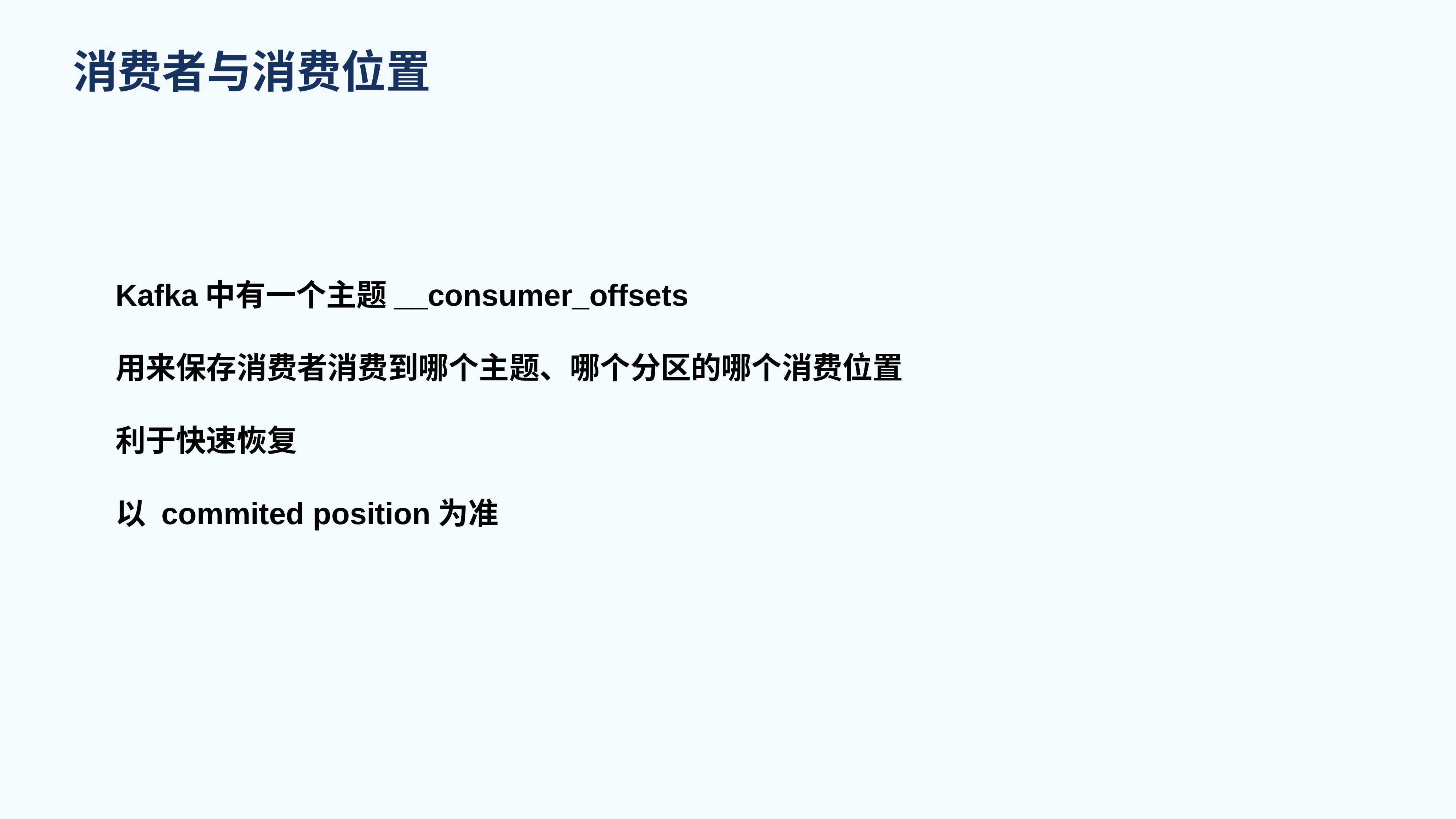

# 消费者与消费位置
Kafka中有一个主题__consumer_offsets

用来保存消费者消费到哪个主题、哪个分区的哪个消费位置

利于快速恢复

以 commited position为准